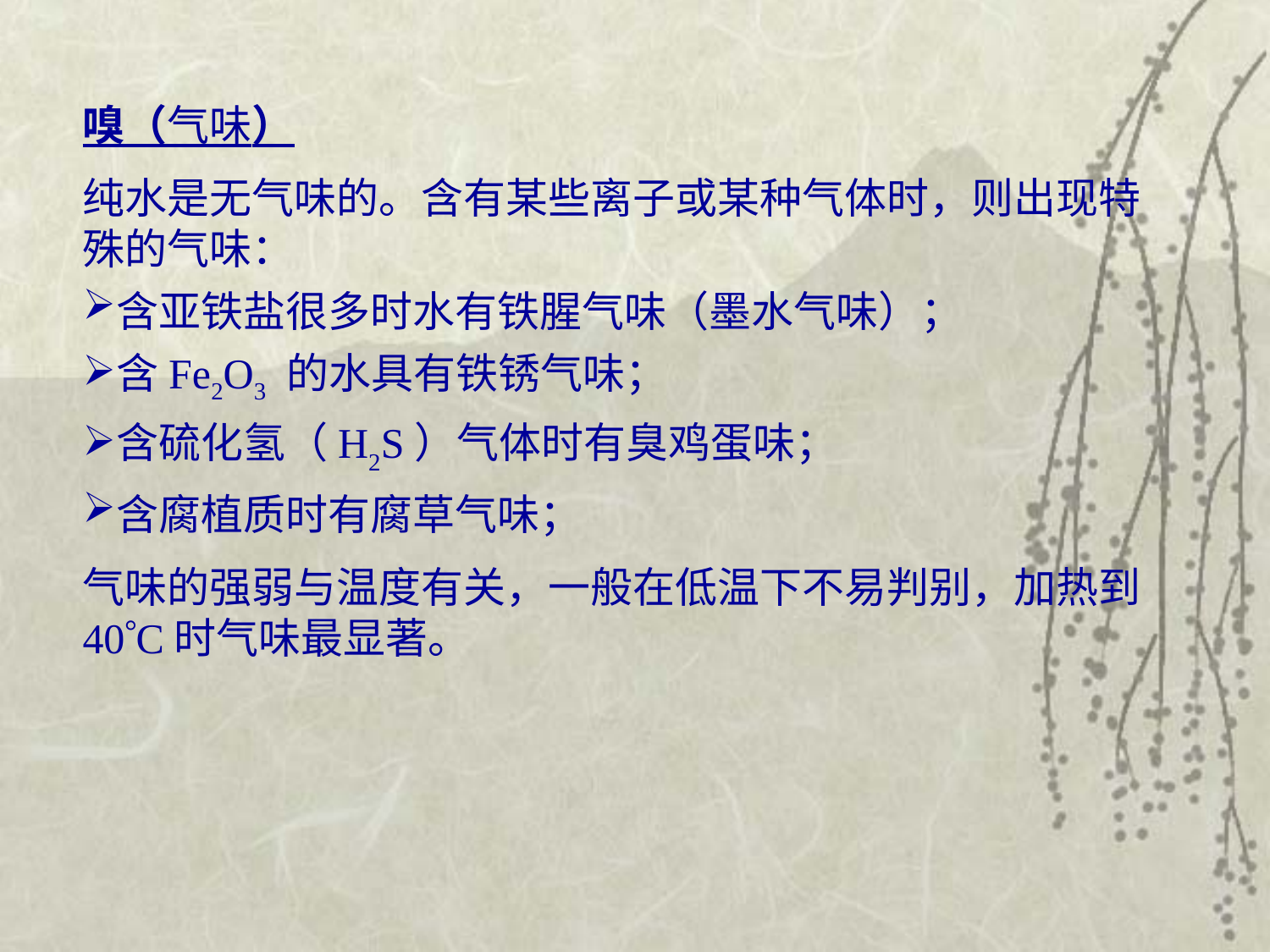

嗅（气味）
纯水是无气味的。含有某些离子或某种气体时，则出现特殊的气味：
含亚铁盐很多时水有铁腥气味（墨水气味）；
含Fe2O3 的水具有铁锈气味；
含硫化氢（H2S）气体时有臭鸡蛋味；
含腐植质时有腐草气味；
气味的强弱与温度有关，一般在低温下不易判别，加热到40°C时气味最显著。